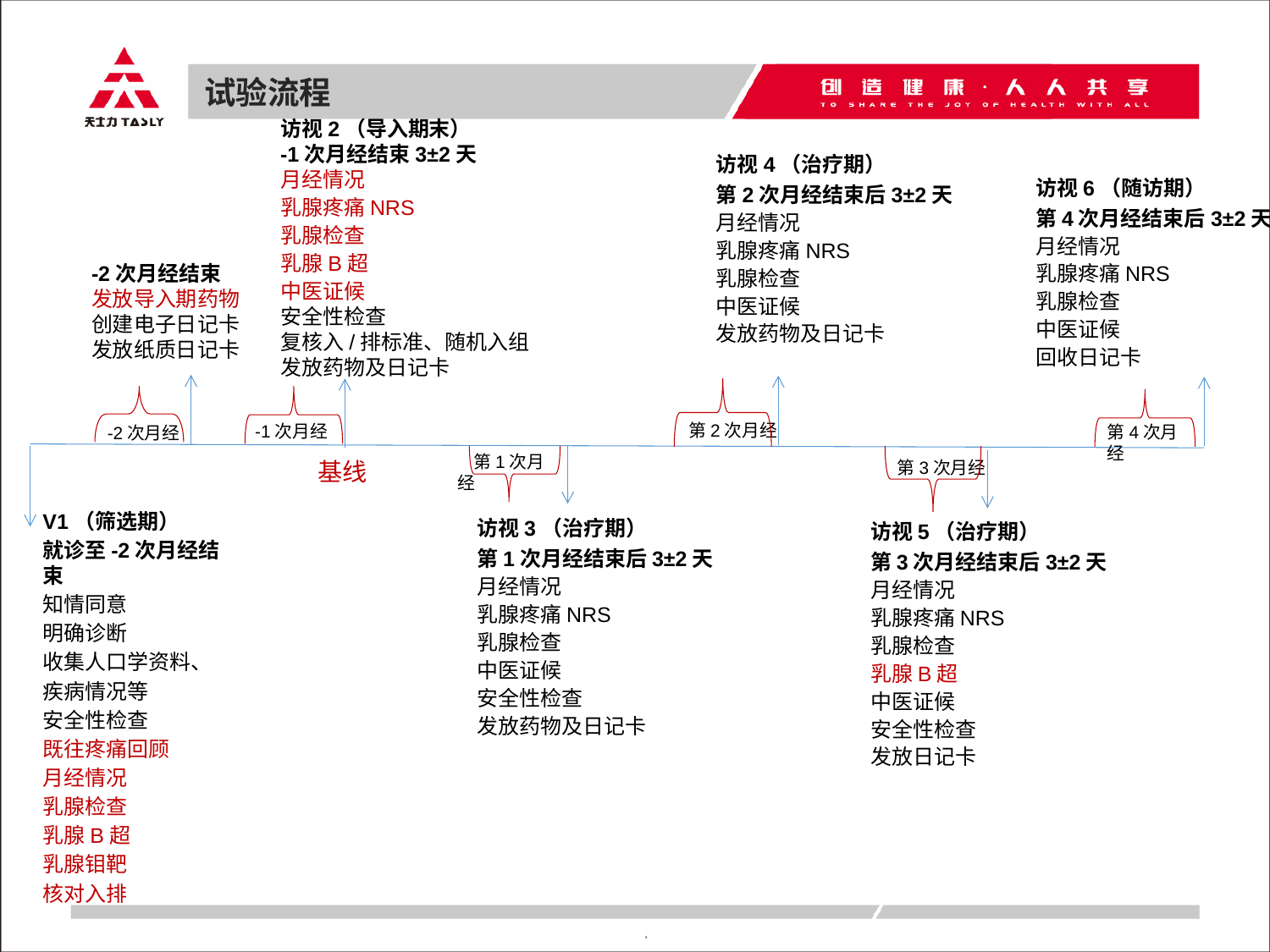

试验流程
访视2（导入期末）
-1次月经结束3±2天
月经情况
乳腺疼痛NRS
乳腺检查
乳腺B超
中医证候
安全性检查
复核入/排标准、随机入组
发放药物及日记卡
访视4（治疗期）
第2次月经结束后3±2天
月经情况
乳腺疼痛NRS
乳腺检查
中医证候
发放药物及日记卡
访视6（随访期）
第4次月经结束后3±2天
月经情况
乳腺疼痛NRS
乳腺检查
中医证候
回收日记卡
-2次月经结束
发放导入期药物
创建电子日记卡
发放纸质日记卡

 第2次月经
 -1次月经
第4次月经
-2次月经

   第1次月经
第3次月经
基线
V1（筛选期）
就诊至-2次月经结束
知情同意
明确诊断
收集人口学资料、
疾病情况等
安全性检查
既往疼痛回顾
月经情况
乳腺检查
乳腺B超
乳腺钼靶
核对入排

访视3（治疗期）
第1次月经结束后3±2天
月经情况
乳腺疼痛NRS
乳腺检查
中医证候
安全性检查
发放药物及日记卡
访视5（治疗期）
第3次月经结束后3±2天
月经情况
乳腺疼痛NRS
乳腺检查
乳腺B超
中医证候
安全性检查
发放日记卡